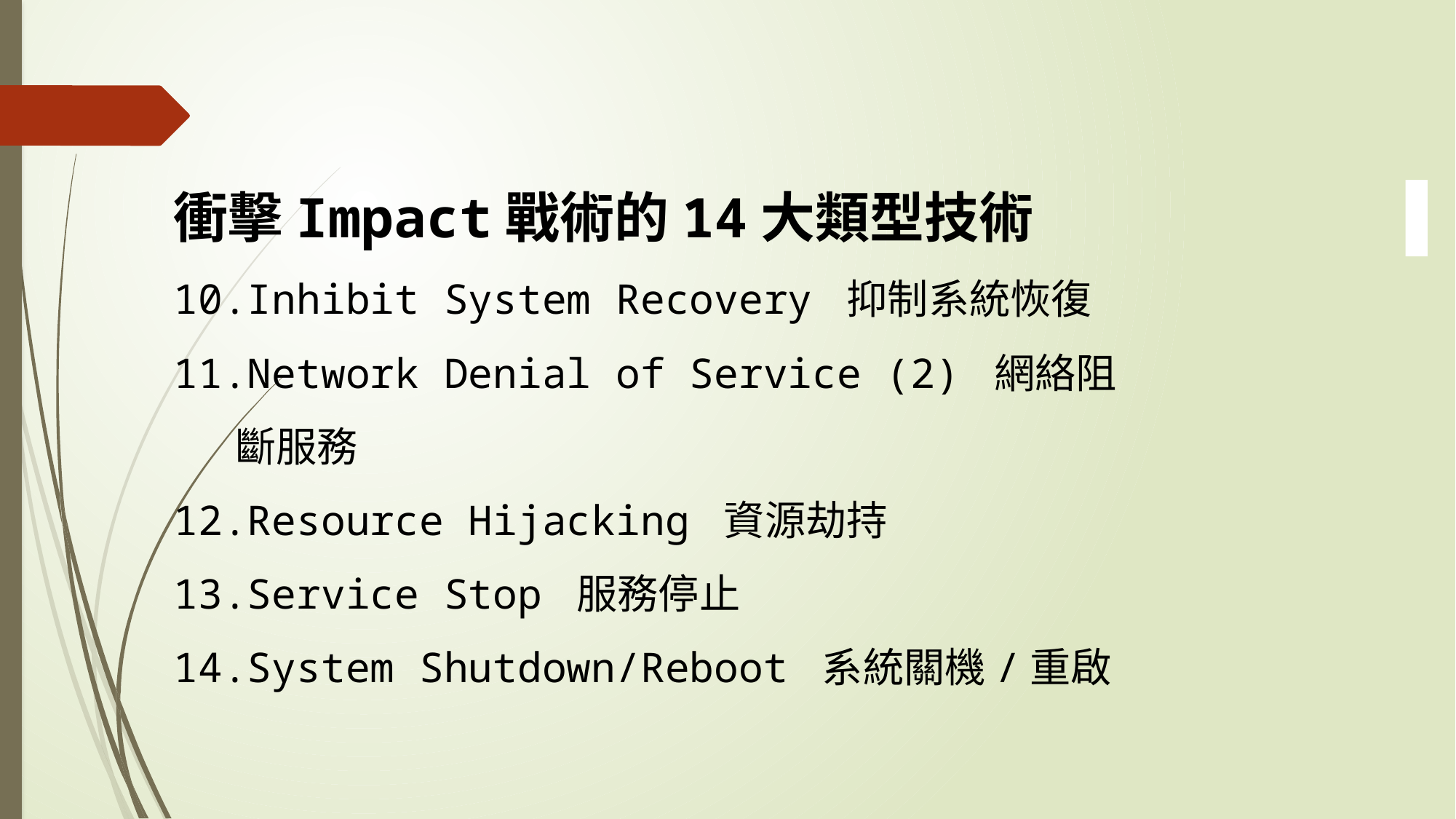

衝擊Impact戰術的14大類型技術
Inhibit System Recovery 抑制系統恢復
Network Denial of Service (2) 網絡阻斷服務
Resource Hijacking 資源劫持
Service Stop 服務停止
System Shutdown/Reboot 系統關機/重啟